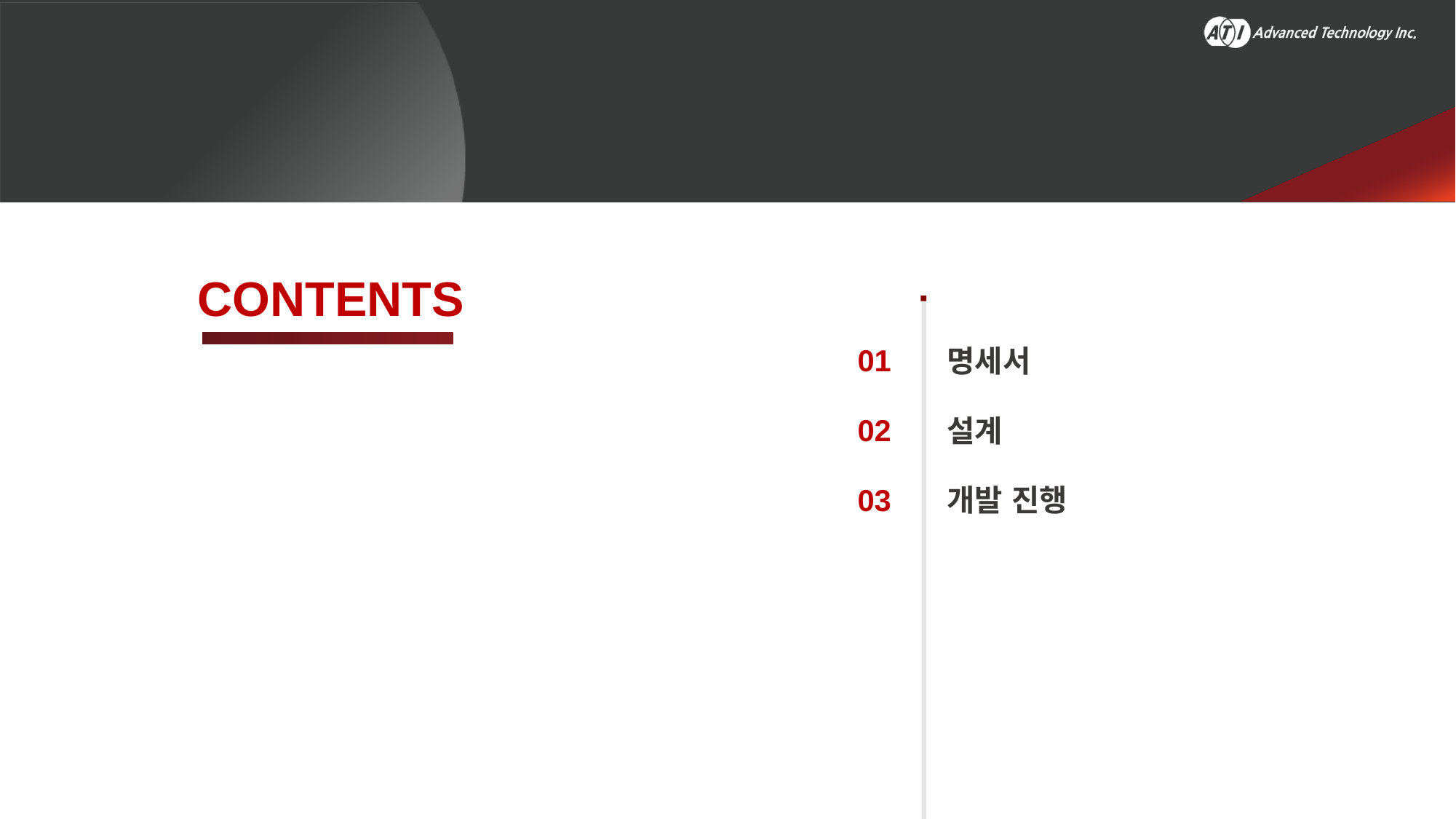

01
02
03

명세서
설계
개발 진행